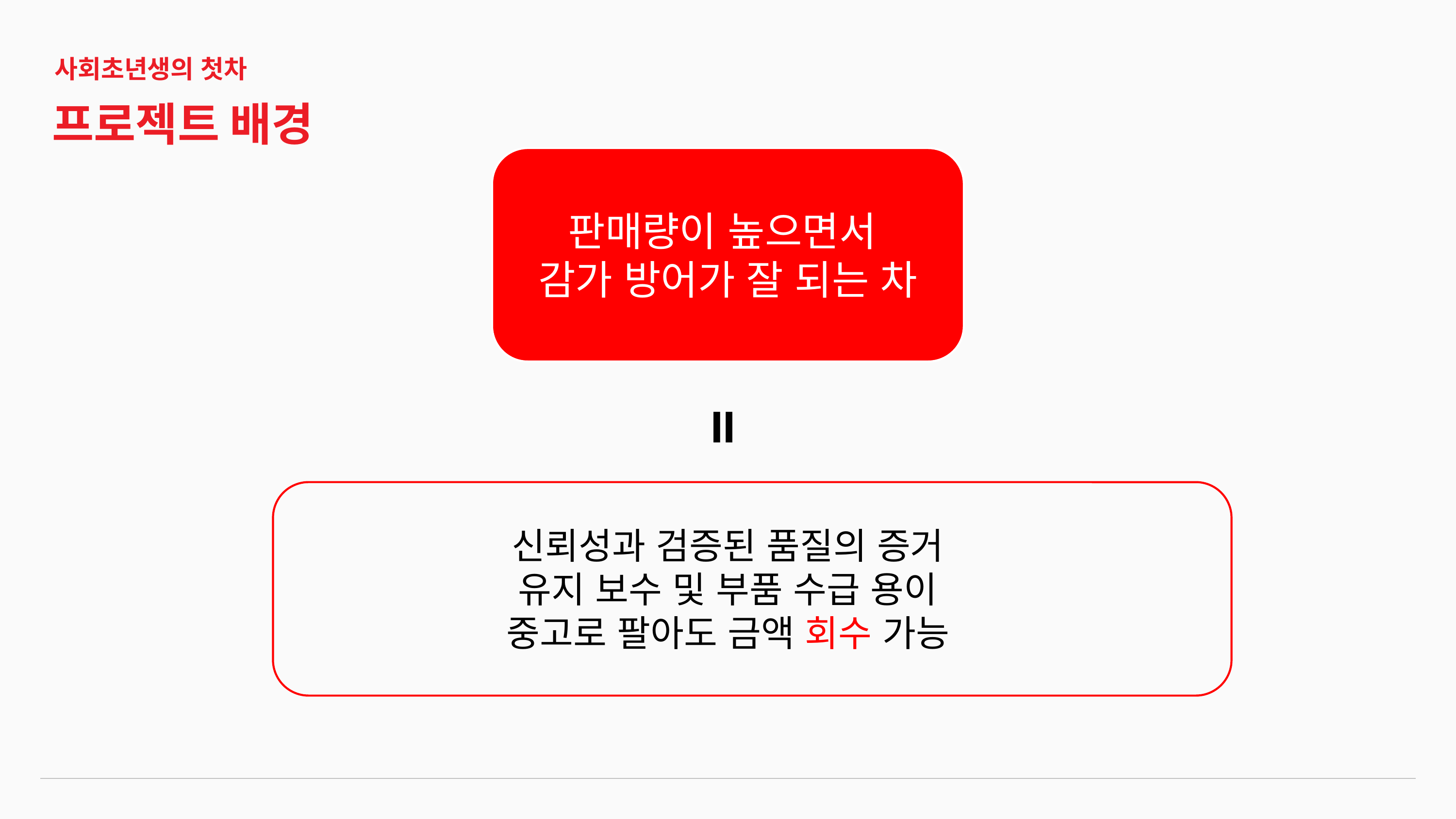

사회초년생의 첫차
프로젝트 배경

판매량이 높으면서
감가 방어가 잘 되는 차
=

신뢰성과 검증된 품질의 증거
유지 보수 및 부품 수급 용이
중고로 팔아도 금액 회수 가능